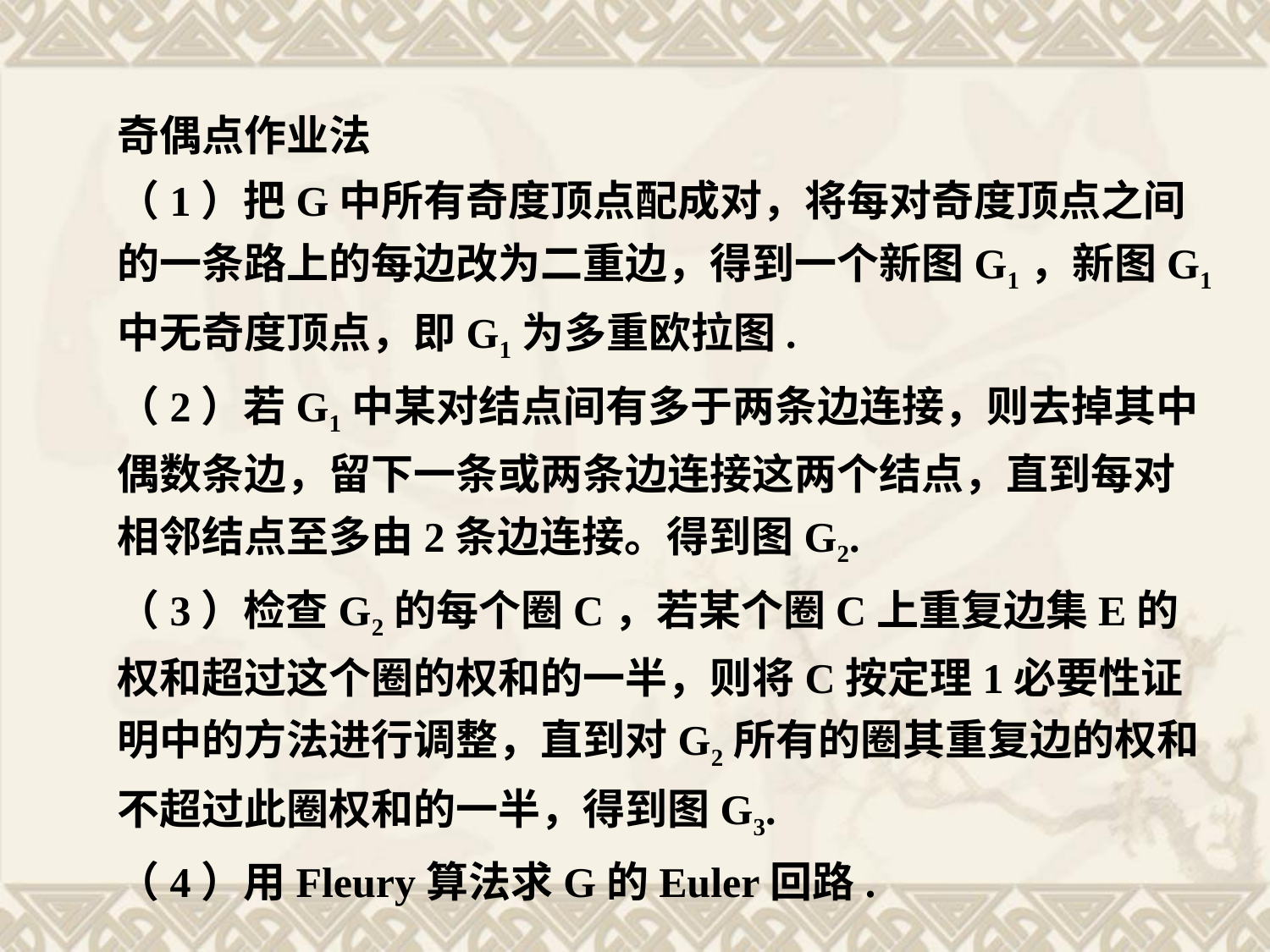

奇偶点作业法
（1）把G中所有奇度顶点配成对，将每对奇度顶点之间的一条路上的每边改为二重边，得到一个新图G1，新图G1中无奇度顶点，即G1为多重欧拉图.
（2）若G1中某对结点间有多于两条边连接，则去掉其中偶数条边，留下一条或两条边连接这两个结点，直到每对相邻结点至多由2条边连接。得到图G2.
（3）检查G2的每个圈C，若某个圈C上重复边集E的权和超过这个圈的权和的一半，则将C按定理1必要性证明中的方法进行调整，直到对G2所有的圈其重复边的权和不超过此圈权和的一半，得到图G3.
（4）用Fleury算法求G的Euler回路.